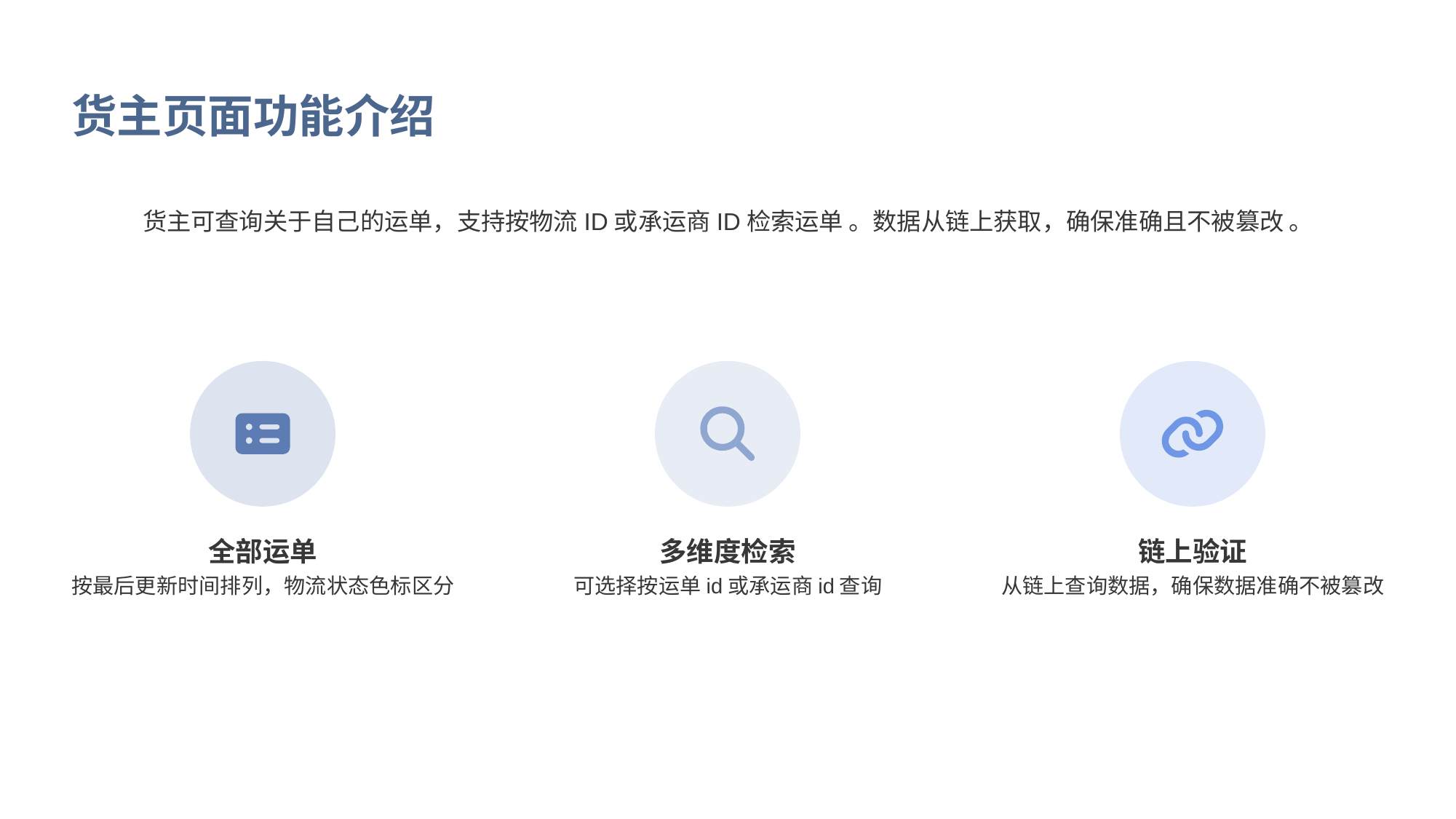

货主页面功能介绍
货主可查询关于自己的运单，支持按物流ID或承运商ID检索运单 。数据从链上获取，确保准确且不被篡改 。

全部运单
多维度检索
链上验证
按最后更新时间排列，物流状态色标区分
可选择按运单id或承运商id查询
从链上查询数据，确保数据准确不被篡改